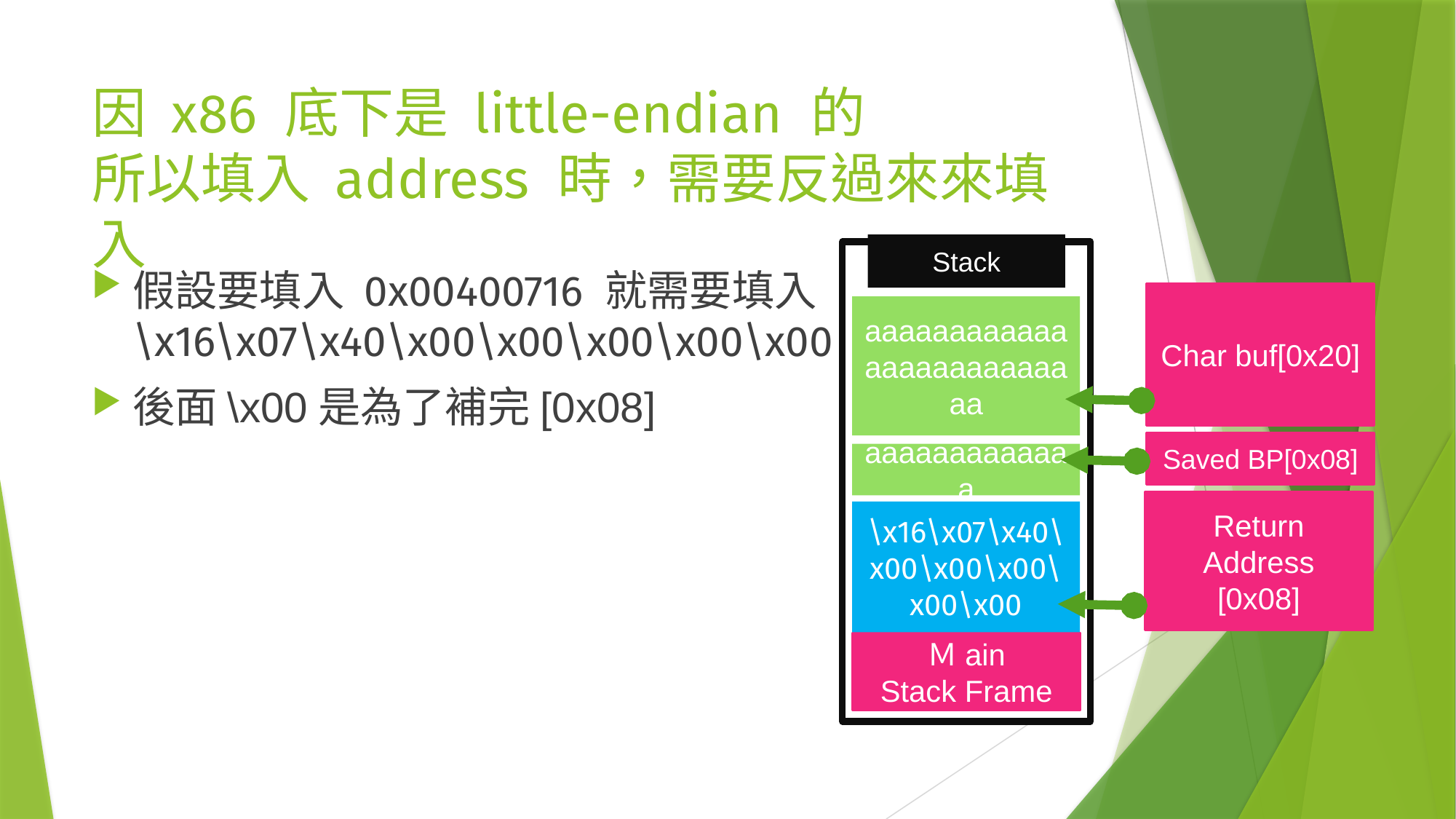

# 因 x86 底下是 little-endian 的 所以填入 address 時，需要反過來來填入
Stack

假設要填入 0x00400716 就需要填入
\x16\x07\x40\x00\x00\x00\x00\x00
後面\x00是為了補完[0x08]

Char buf[0x20]
aaaaaaaaaaaaaaaaaaaaaaaaaa
Saved BP[0x08]
aaaaaaaaaaaaa
Return Address
[0x08]
\x16\x07\x40\x00\x00\x00\x00\x00
Ｍain
Stack Frame